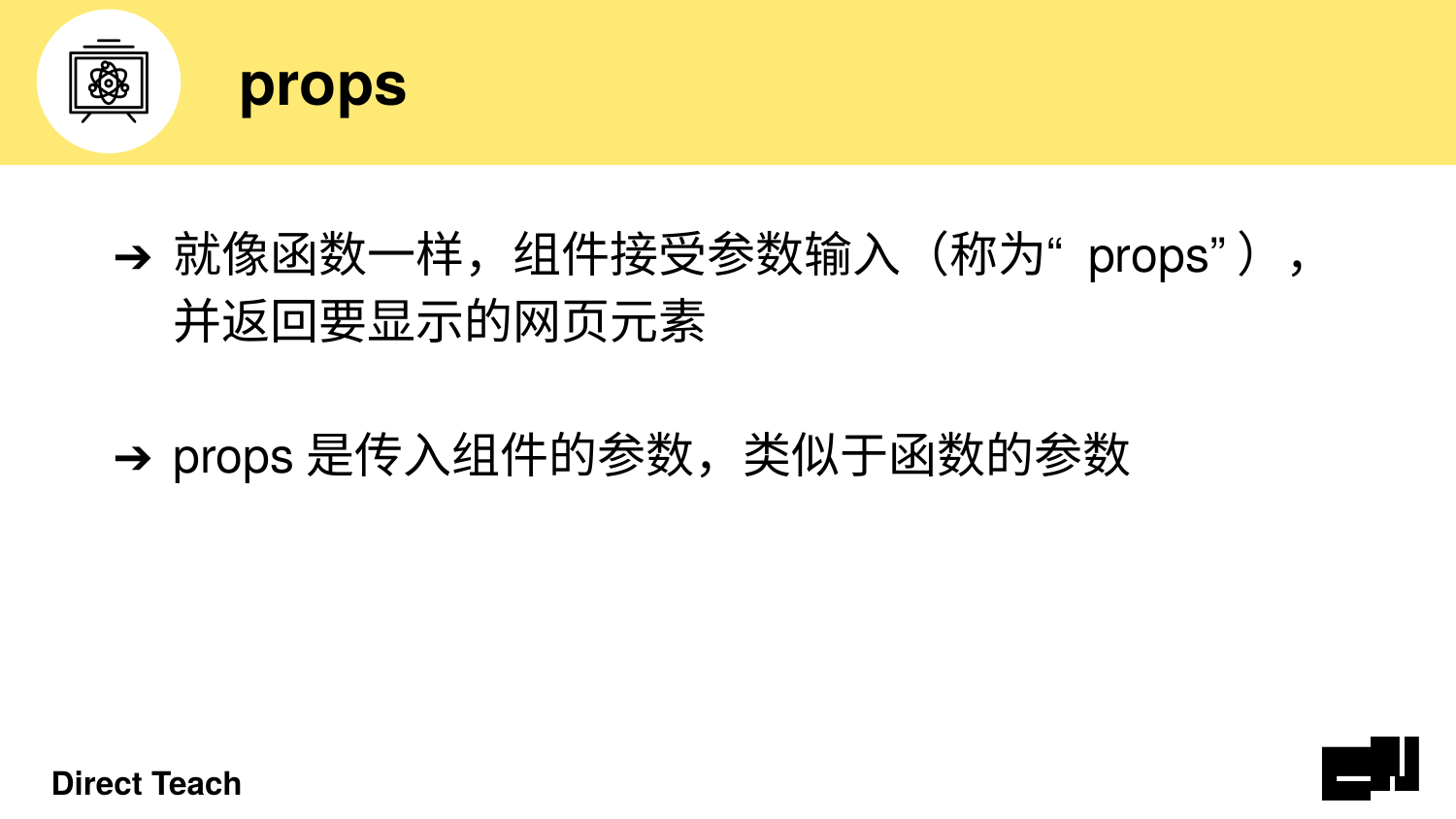

# props
就像函数一样，组件接受参数输入（称为“ props”），并返回要显示的网页元素

props是传入组件的参数，类似于函数的参数